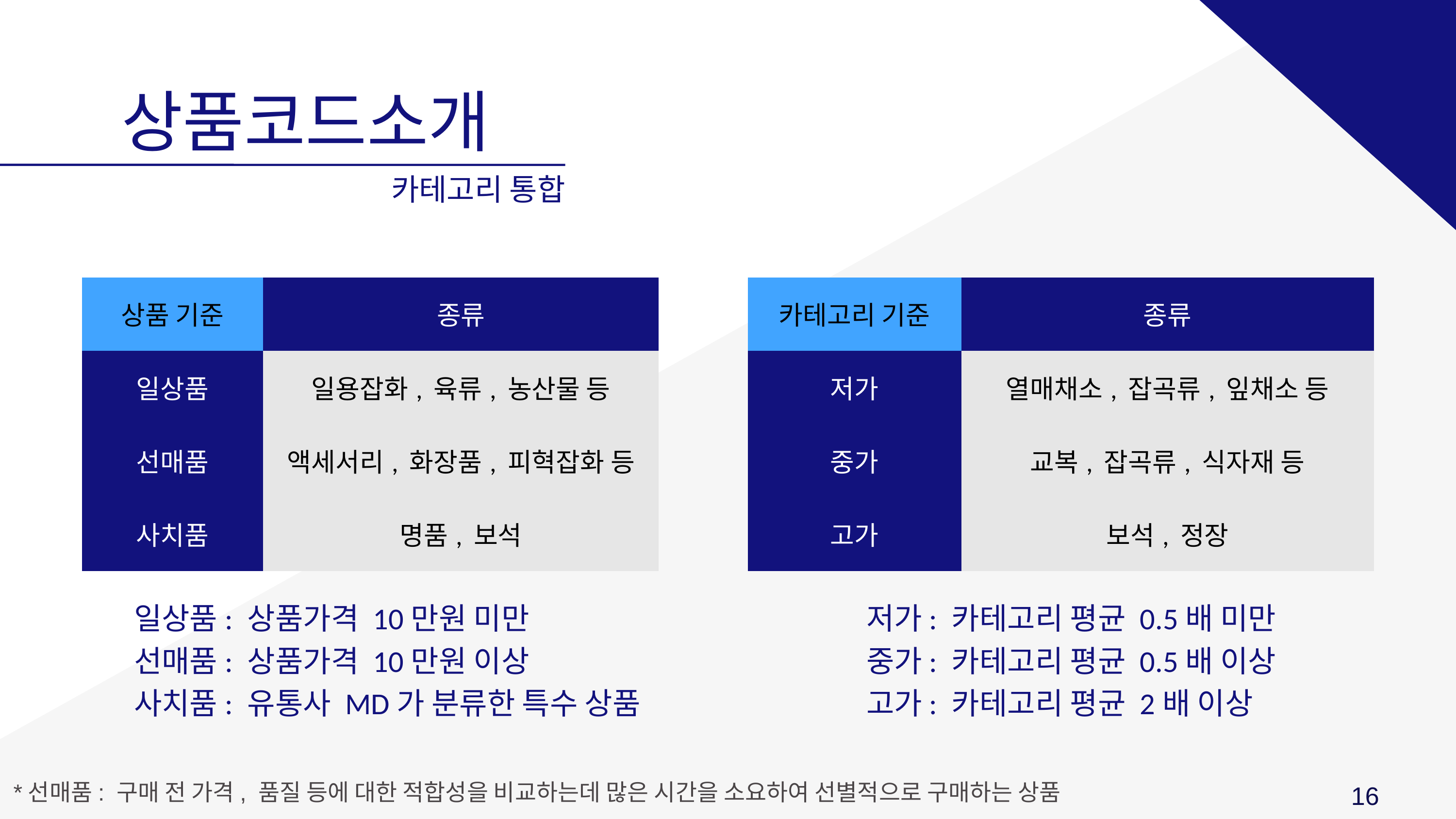

상품코드소개
카테고리 통합

| 상품 기준 | 종류 |
| --- | --- |
| 일상품 | 일용잡화, 육류, 농산물 등 |
| 선매품 | 액세서리, 화장품, 피혁잡화 등 |
| 사치품 | 명품, 보석 |
| 카테고리 기준 | 종류 |
| --- | --- |
| 저가 | 열매채소, 잡곡류, 잎채소 등 |
| 중가 | 교복, 잡곡류, 식자재 등 |
| 고가 | 보석, 정장 |
일상품: 상품가격 10만원 미만
선매품: 상품가격 10만원 이상
사치품: 유통사 MD가 분류한 특수 상품
저가: 카테고리 평균 0.5배 미만
중가: 카테고리 평균 0.5배 이상
고가: 카테고리 평균 2배 이상
 16
*선매품: 구매 전 가격, 품질 등에 대한 적합성을 비교하는데 많은 시간을 소요하여 선별적으로 구매하는 상품